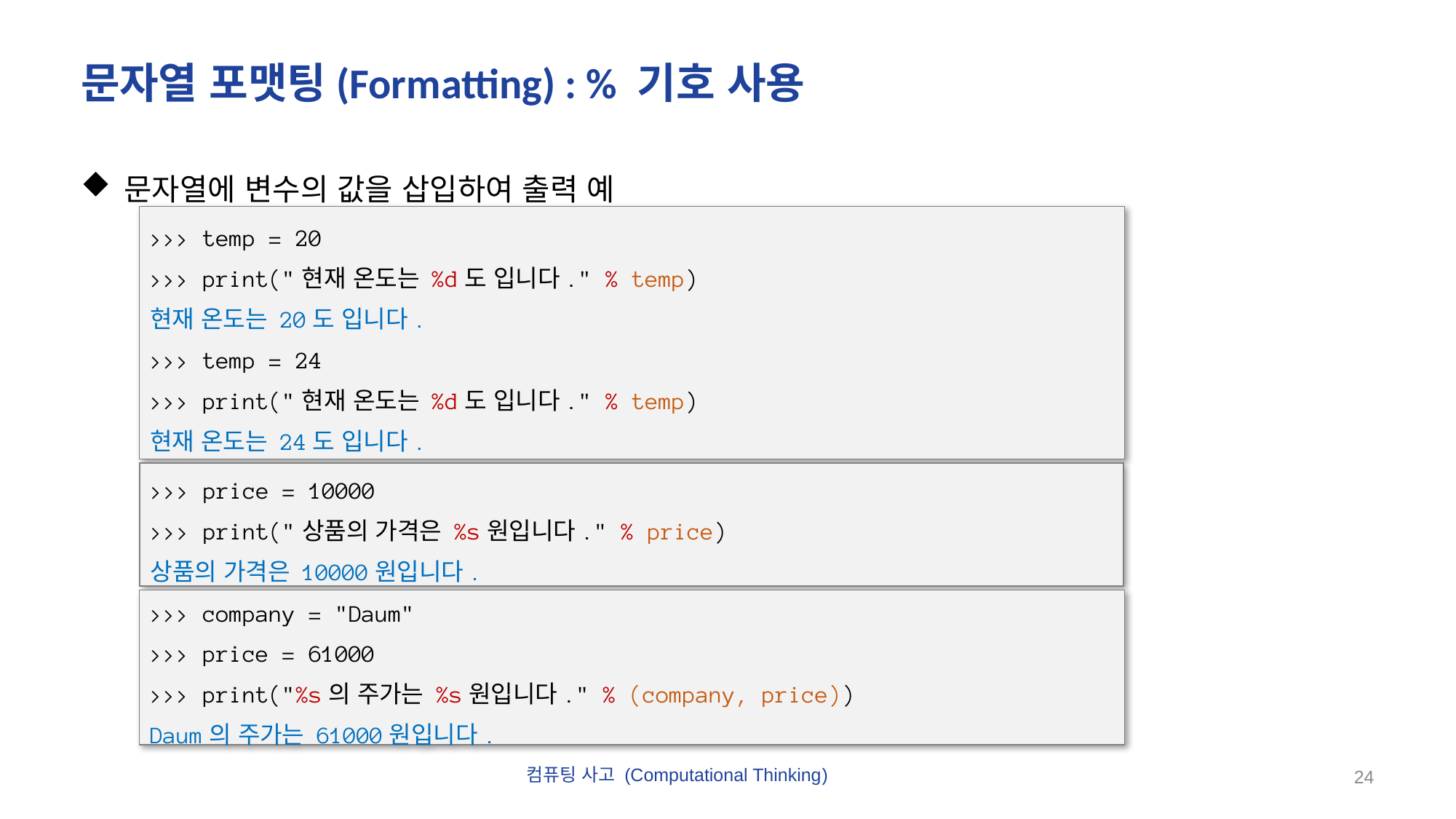

# 문자열 포맷팅(Formatting) : % 기호 사용
문자열에 변수의 값을 삽입하여 출력 예

>>> temp = 20
>>> print("현재 온도는 %d도 입니다." % temp)
현재 온도는 20도 입니다.
>>> temp = 24
>>> print("현재 온도는 %d도 입니다." % temp)
현재 온도는 24도 입니다.
>>> price = 10000
>>> print("상품의 가격은 %s원입니다." % price)
상품의 가격은 10000원입니다.
>>> company = "Daum"
>>> price = 61000
>>> print("%s의 주가는 %s원입니다." % (company, price))
Daum의 주가는 61000원입니다.